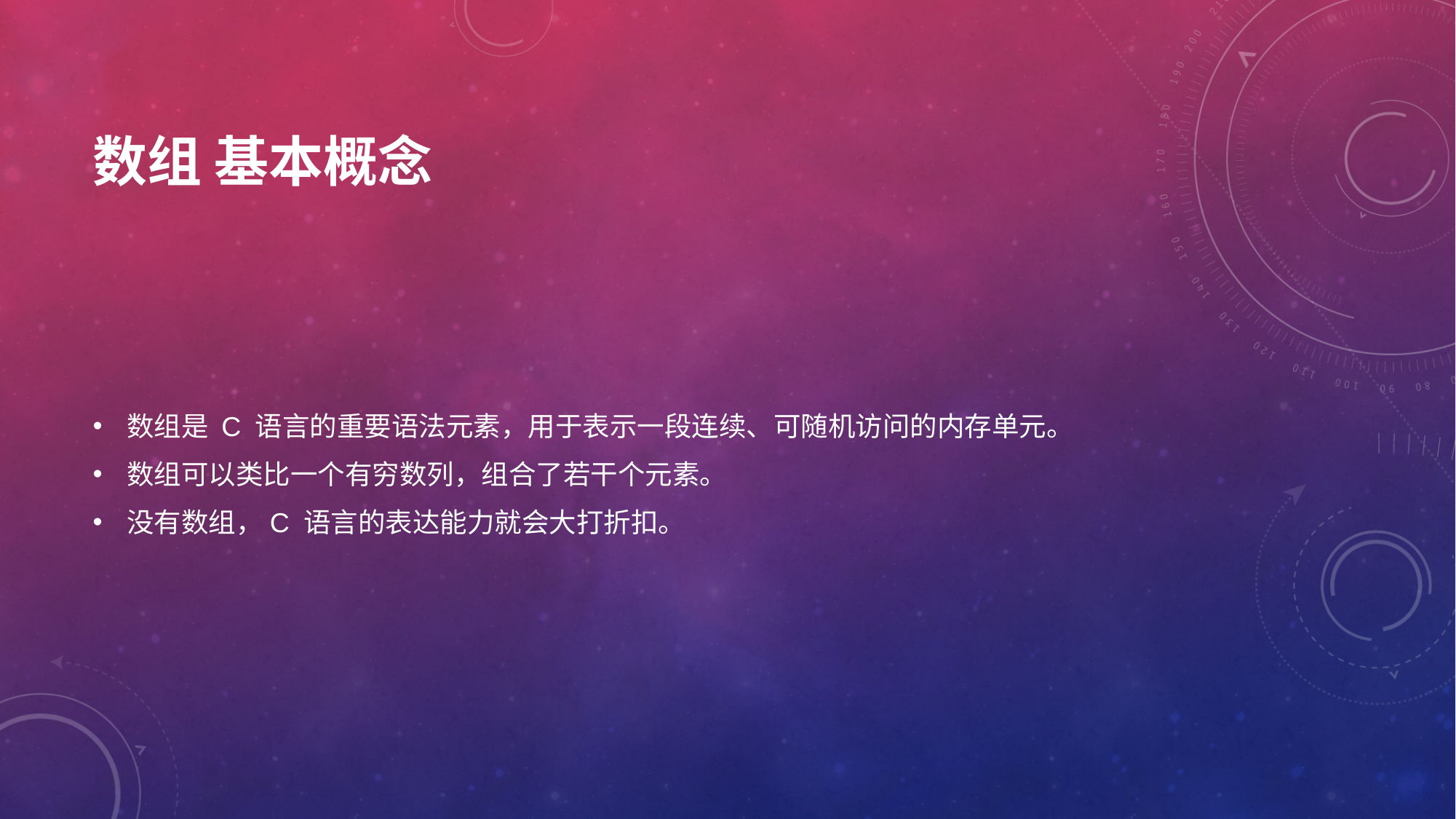

# 数组 基本概念
数组是 C 语言的重要语法元素，用于表示一段连续、可随机访问的内存单元。
数组可以类比一个有穷数列，组合了若干个元素。
没有数组，C 语言的表达能力就会大打折扣。